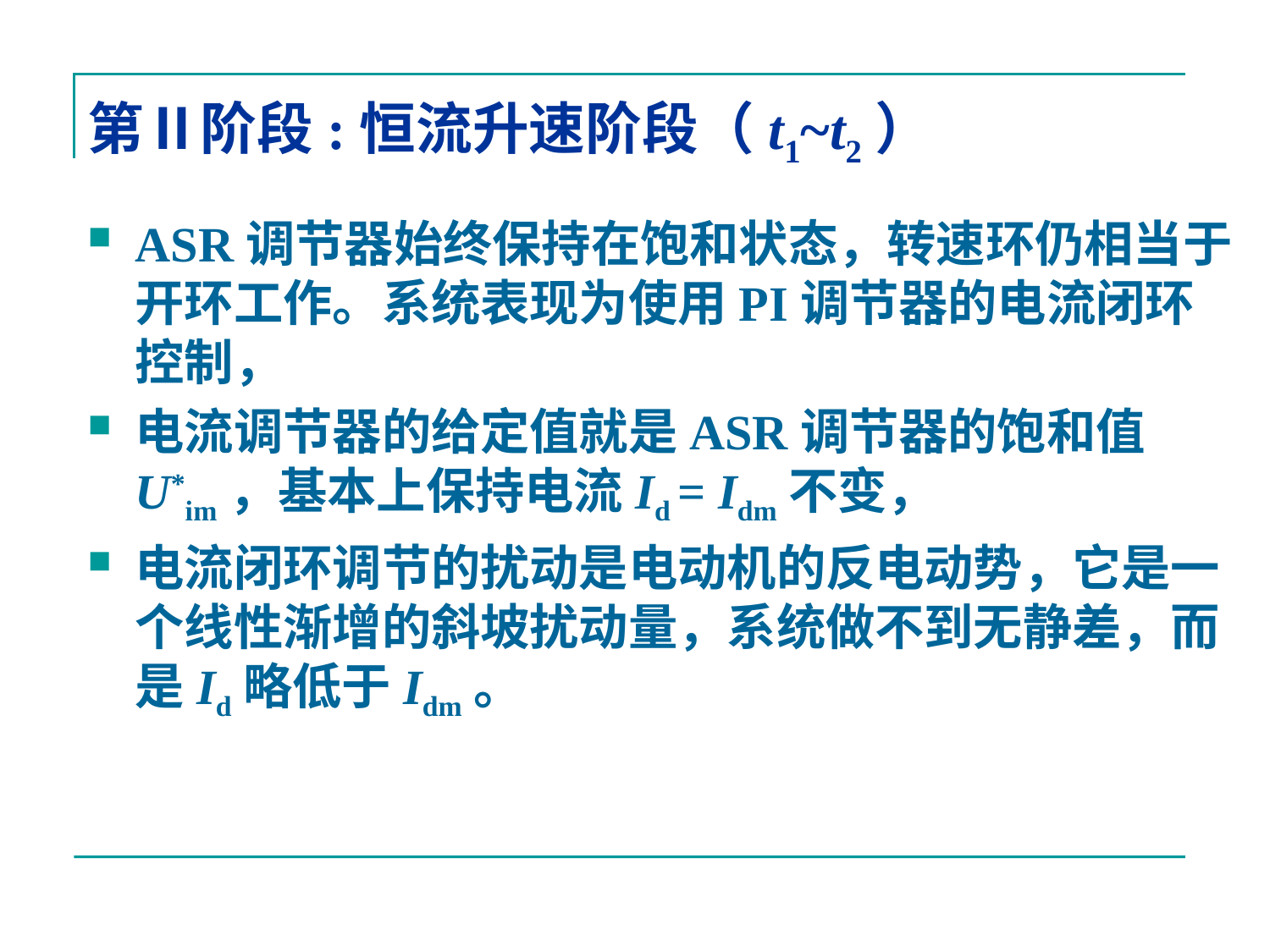

# 第Ⅱ阶段:恒流升速阶段（t1~t2）
ASR调节器始终保持在饱和状态，转速环仍相当于开环工作。系统表现为使用PI调节器的电流闭环控制，
电流调节器的给定值就是ASR调节器的饱和值U*im，基本上保持电流Id = Idm不变，
电流闭环调节的扰动是电动机的反电动势，它是一个线性渐增的斜坡扰动量，系统做不到无静差，而是Id略低于Idm。